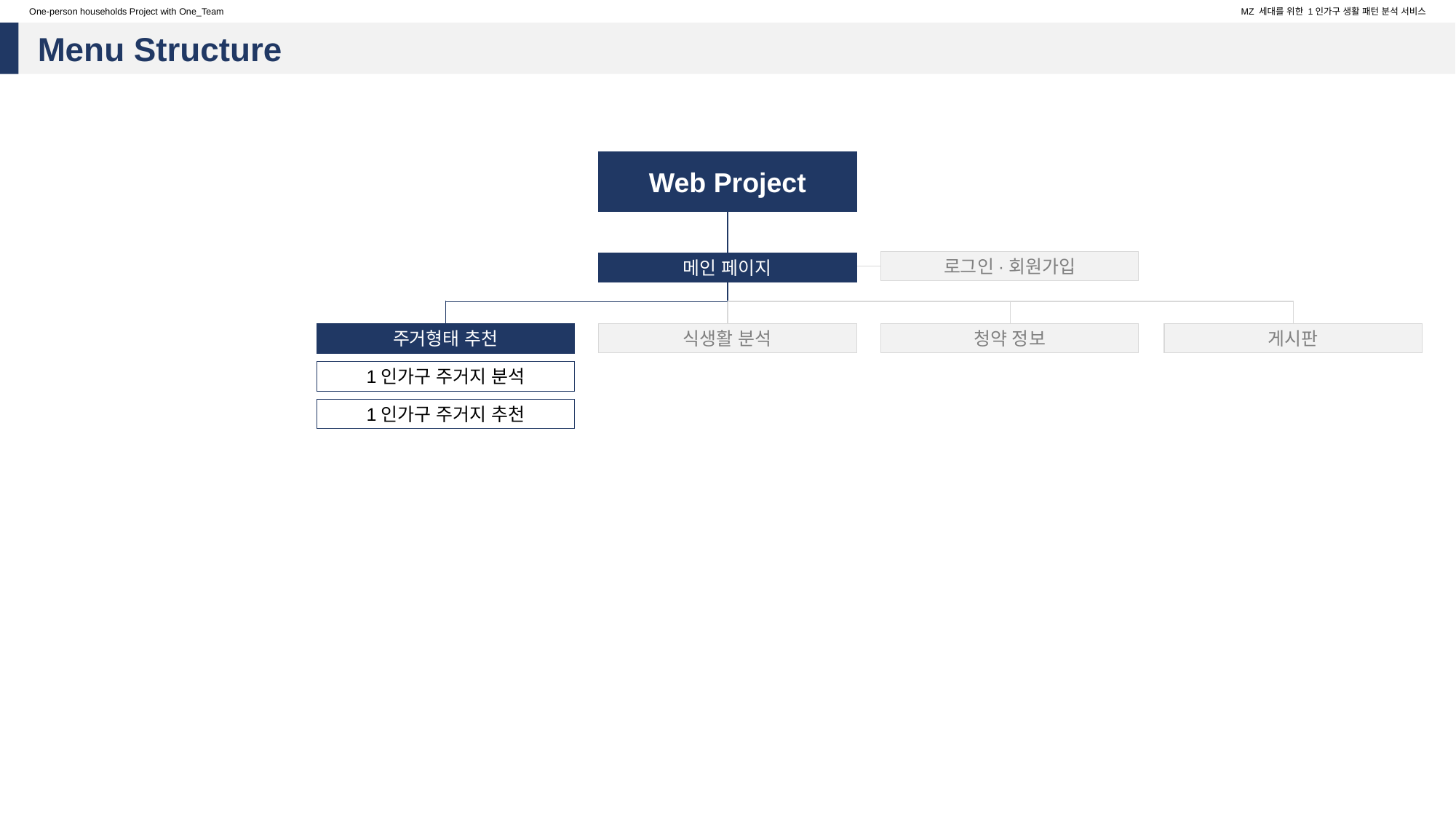

One-person households Project with One_Team
MZ 세대를 위한 1인가구 생활 패턴 분석 서비스

Menu Structure
Web Project
로그인·회원가입
메인 페이지
게시판
청약 정보
식생활 분석
주거형태 추천
1인가구 주거지 분석
1인가구 주거지 추천